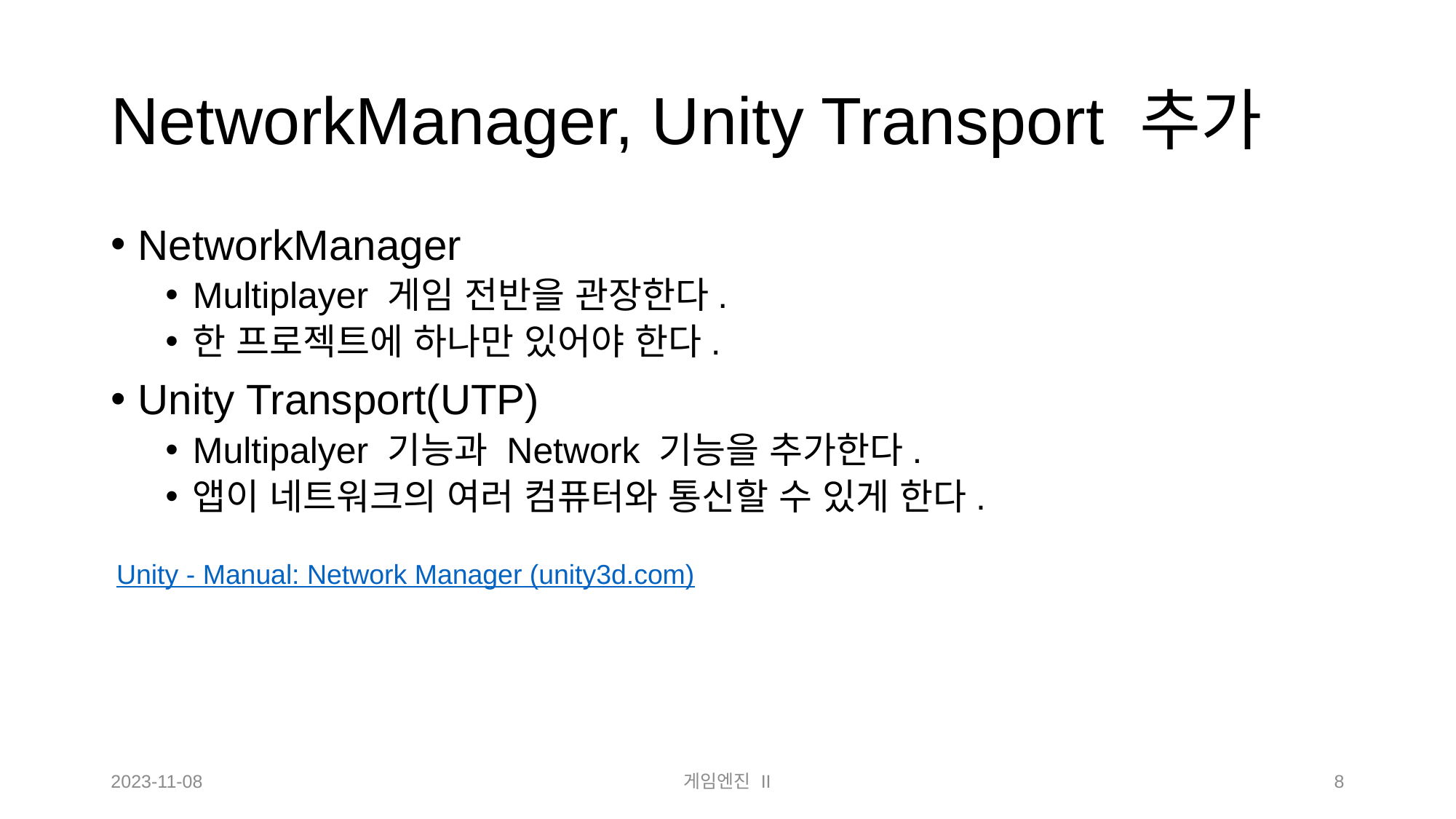

# NetworkManager, Unity Transport 추가
NetworkManager
Multiplayer 게임 전반을 관장한다.
한 프로젝트에 하나만 있어야 한다.
Unity Transport(UTP)
Multipalyer 기능과 Network 기능을 추가한다.
앱이 네트워크의 여러 컴퓨터와 통신할 수 있게 한다.
Unity - Manual: Network Manager (unity3d.com)
2023-11-08
게임엔진 II
8